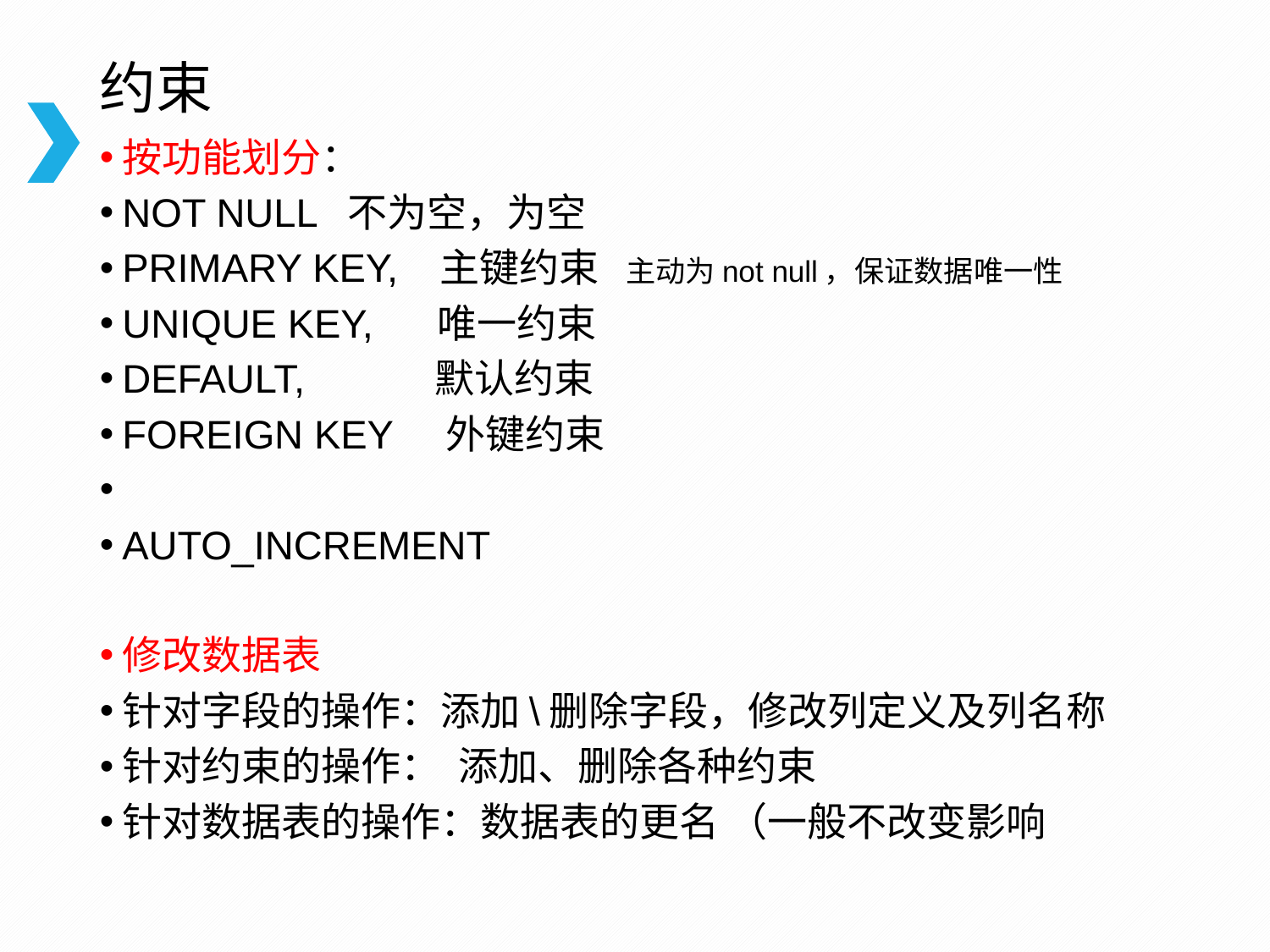

# 约束
按功能划分：
NOT NULL  不为空，为空
PRIMARY KEY,   主键约束   主动为not null，保证数据唯一性
UNIQUE KEY,     唯一约束
DEFAULT,           默认约束
FOREIGN KEY    外键约束

AUTO_INCREMENT

修改数据表
针对字段的操作：添加\删除字段，修改列定义及列名称
针对约束的操作：  添加、删除各种约束
针对数据表的操作：数据表的更名 （一般不改变影响